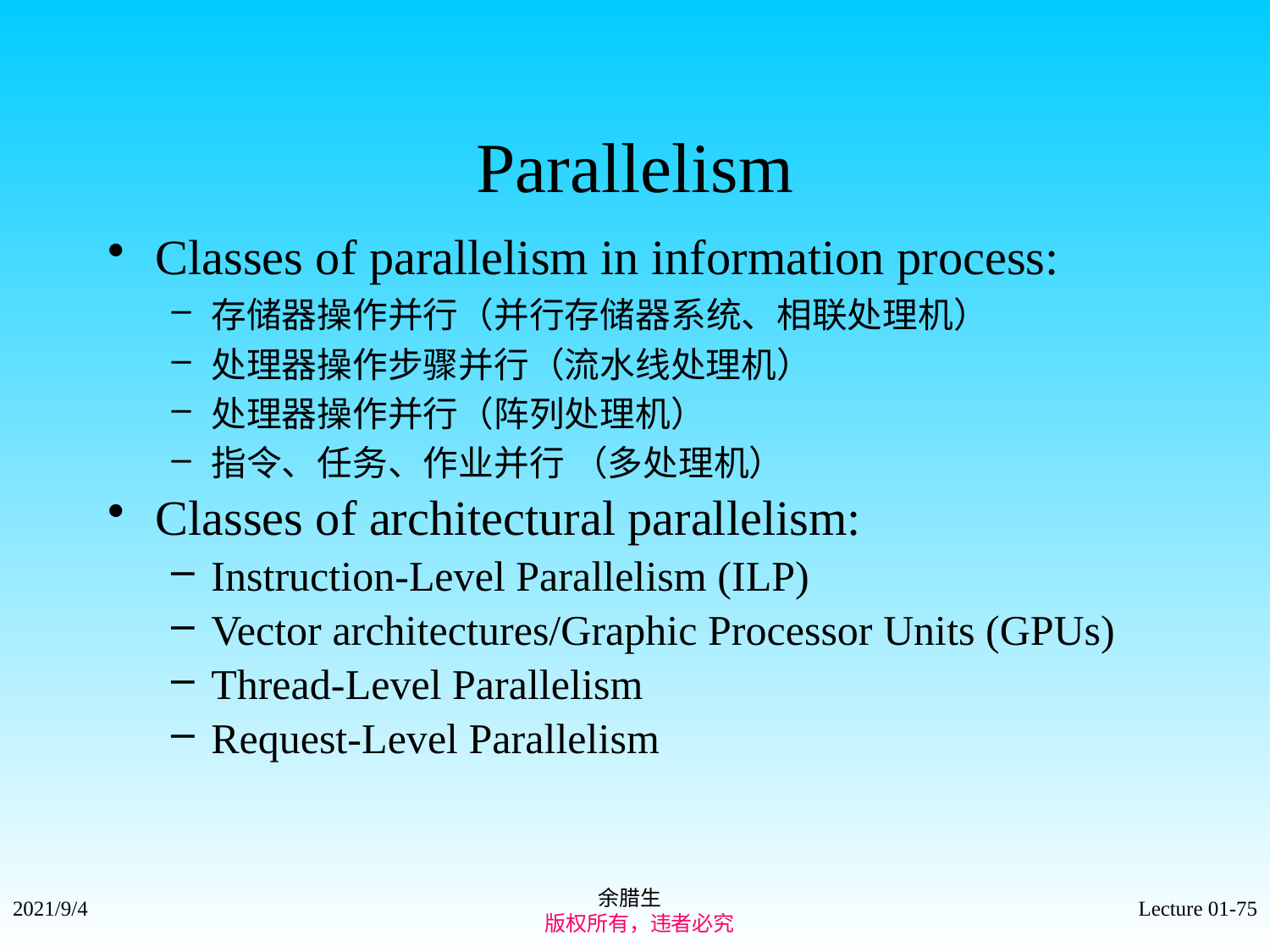

# Parallelism
Classes of parallelism in information process:
存储器操作并行（并行存储器系统、相联处理机）
处理器操作步骤并行（流水线处理机）
处理器操作并行（阵列处理机）
指令、任务、作业并行 （多处理机）
Classes of architectural parallelism:
Instruction-Level Parallelism (ILP)
Vector architectures/Graphic Processor Units (GPUs)
Thread-Level Parallelism
Request-Level Parallelism
余腊生
 版权所有，违者必究
2021/9/4
Lecture 01-75